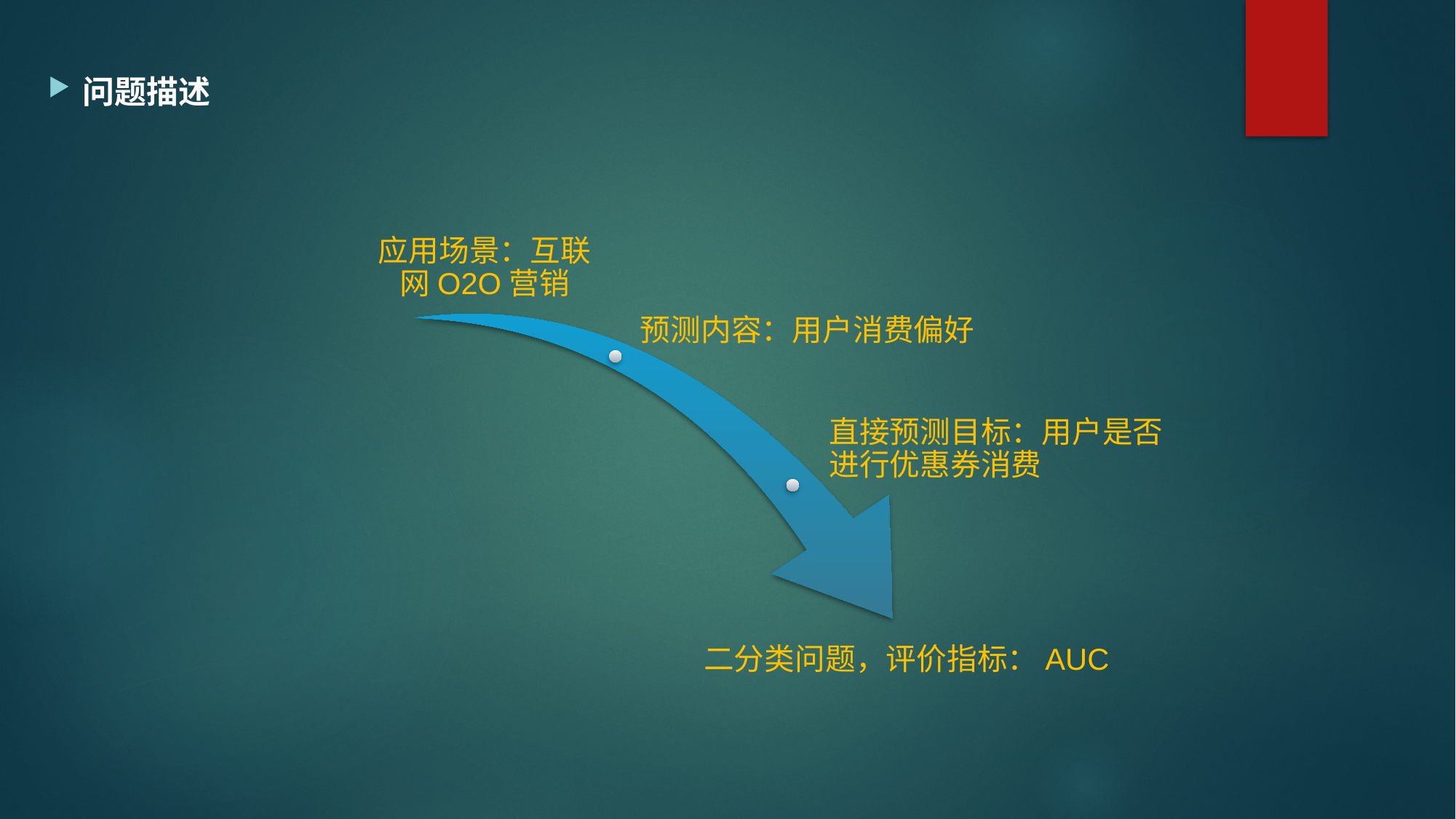

问题描述
应用场景：互联网O2O营销
直接预测目标：用户是否进行优惠券消费
预测内容：用户消费偏好
二分类问题，评价指标：AUC